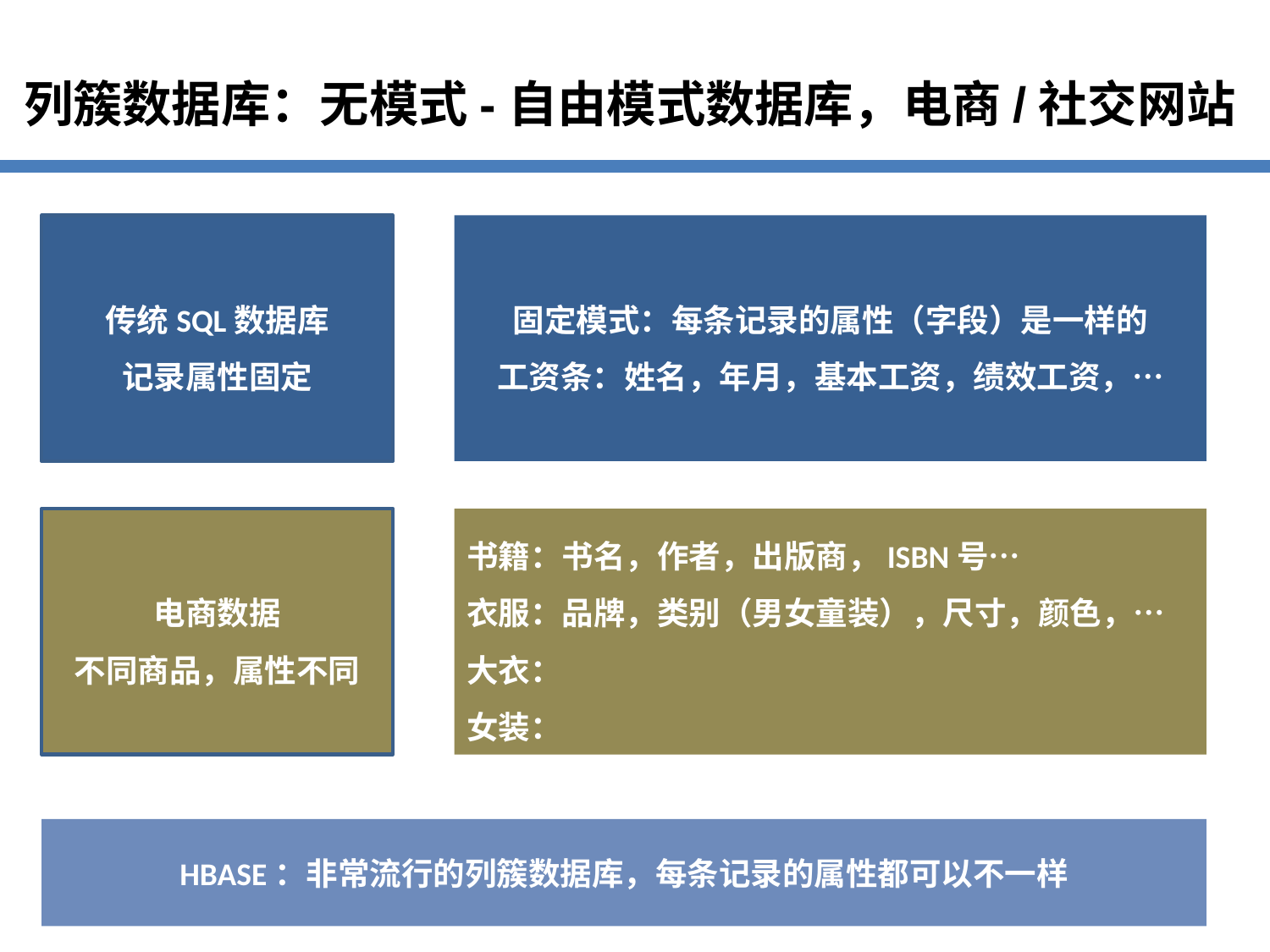

列簇数据库：无模式-自由模式数据库，电商/社交网站
传统SQL数据库
记录属性固定
固定模式：每条记录的属性（字段）是一样的
工资条：姓名，年月，基本工资，绩效工资，…
电商数据
不同商品，属性不同
书籍：书名，作者，出版商，ISBN号…
衣服：品牌，类别（男女童装），尺寸，颜色，…
大衣：
女装：
HBASE：非常流行的列簇数据库，每条记录的属性都可以不一样